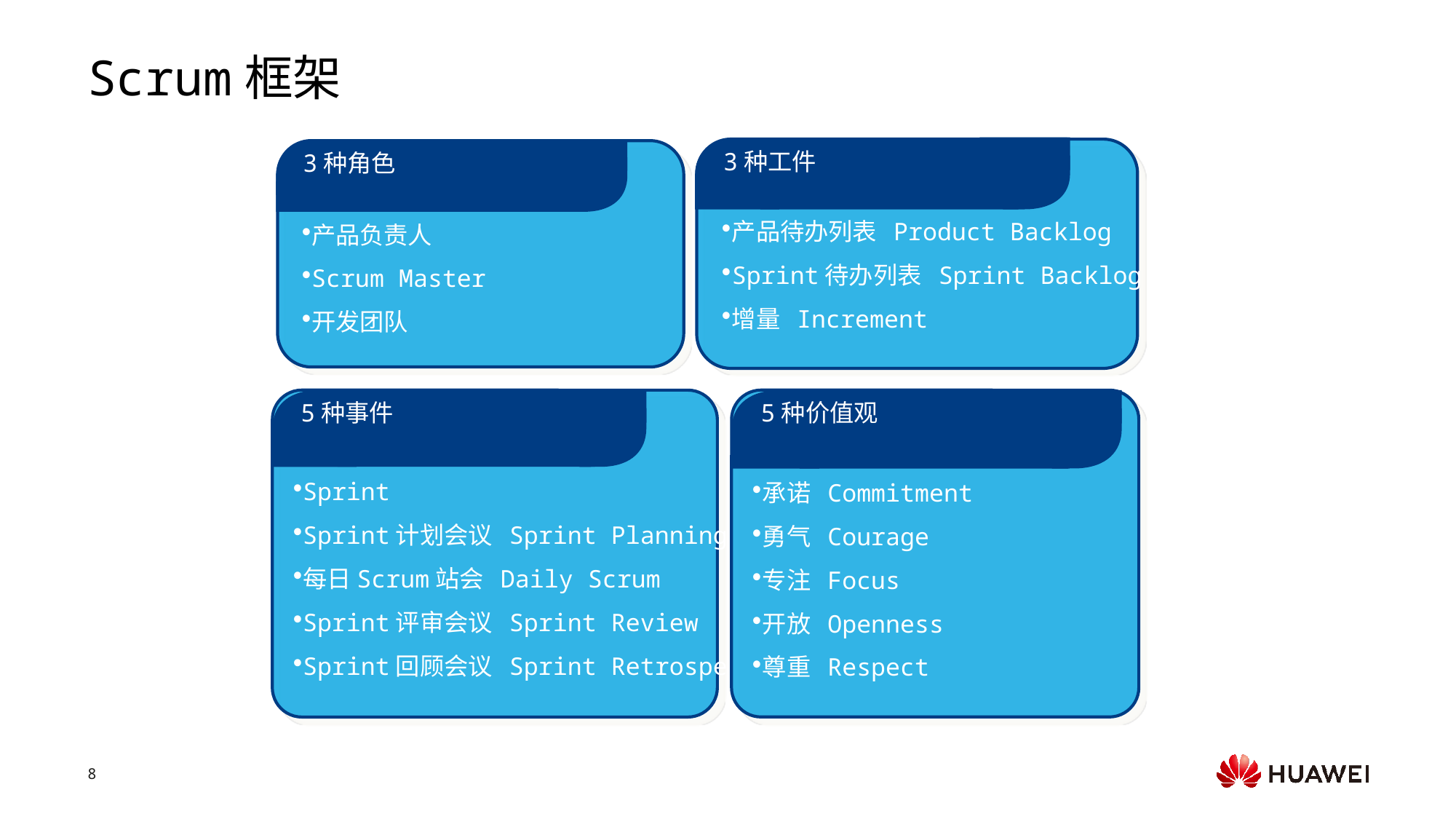

# Scrum框架

3种工件

3种角色

产品待办列表  Product Backlog
Sprint待办列表  Sprint Backlog
增量  Increment
产品负责人
Scrum Master
开发团队

5种事件

Sprint
Sprint计划会议  Sprint Planning
每日Scrum站会  Daily Scrum
Sprint评审会议  Sprint Review
Sprint回顾会议  Sprint Retrospective

5种价值观

承诺  Commitment
勇气  Courage
专注  Focus
开放  Openness
尊重  Respect